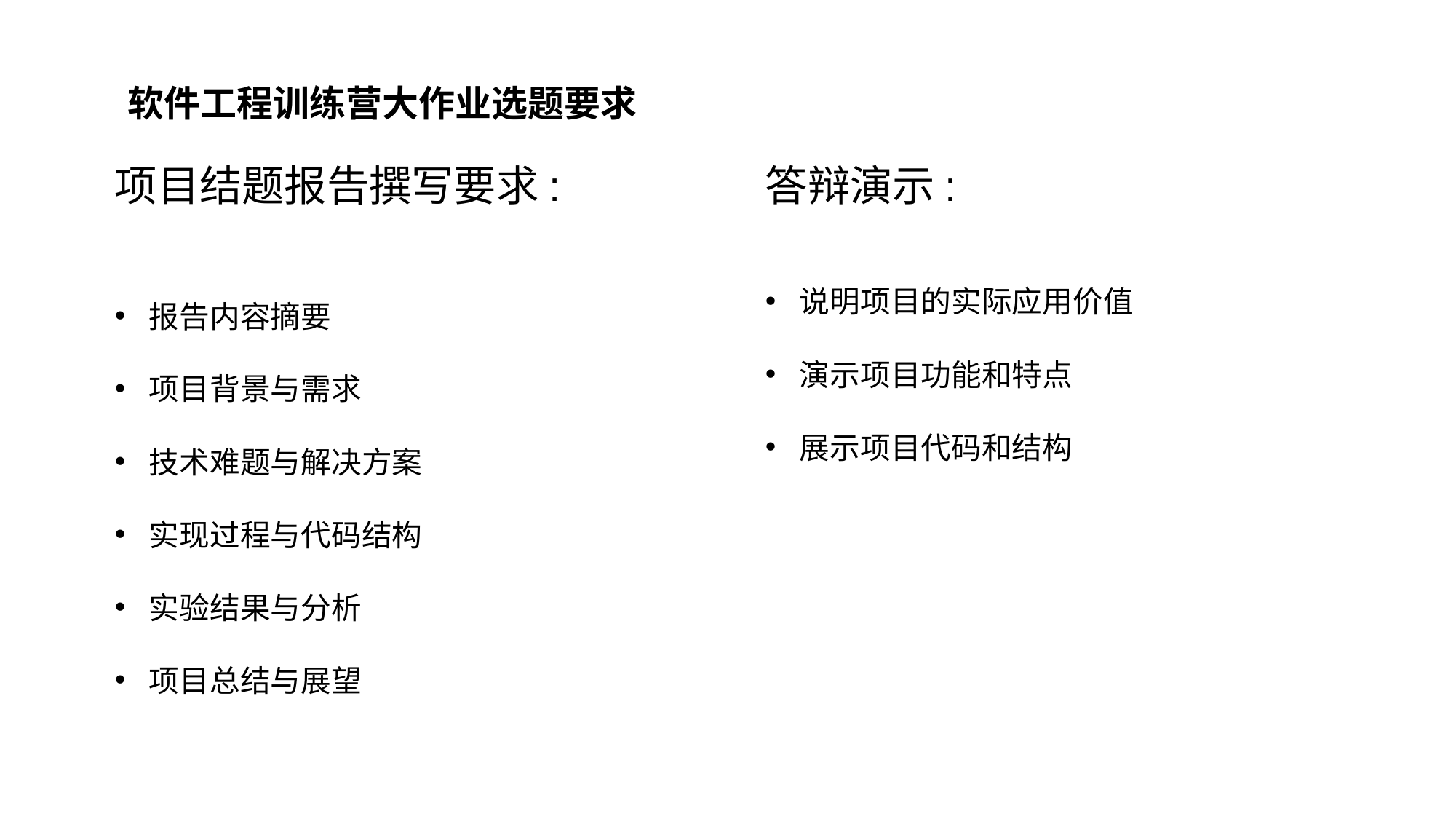

软件工程训练营大作业选题要求
项目结题报告撰写要求:

报告内容摘要
项目背景与需求
技术难题与解决方案
实现过程与代码结构
实验结果与分析
项目总结与展望
答辩演示:

说明项目的实际应用价值
演示项目功能和特点
展示项目代码和结构